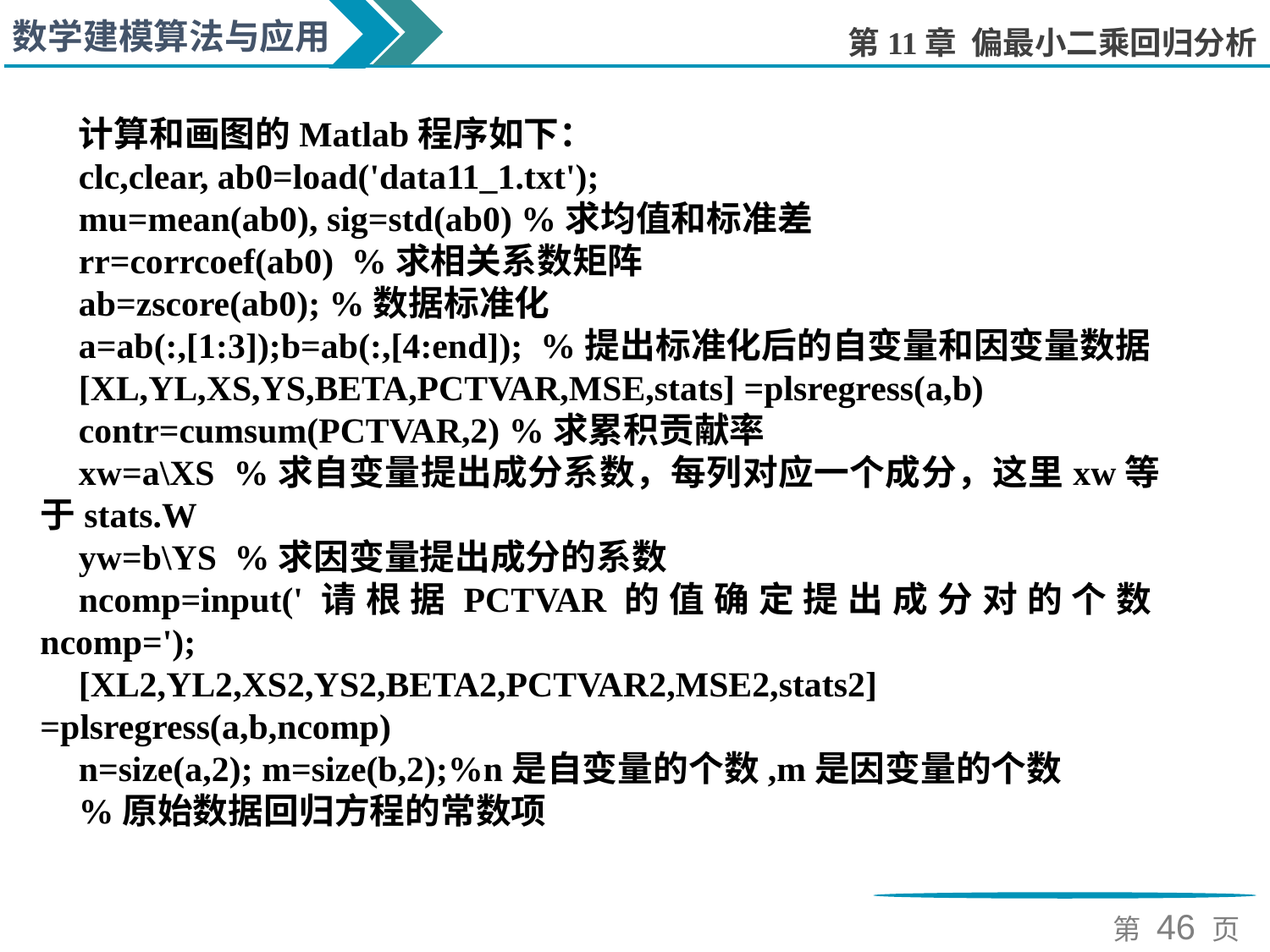

计算和画图的Matlab程序如下：
clc,clear, ab0=load('data11_1.txt');
mu=mean(ab0), sig=std(ab0) %求均值和标准差
rr=corrcoef(ab0)  %求相关系数矩阵
ab=zscore(ab0); %数据标准化
a=ab(:,[1:3]);b=ab(:,[4:end]);  %提出标准化后的自变量和因变量数据
[XL,YL,XS,YS,BETA,PCTVAR,MSE,stats] =plsregress(a,b)
contr=cumsum(PCTVAR,2) %求累积贡献率
xw=a\XS  %求自变量提出成分系数，每列对应一个成分，这里xw等于stats.W
yw=b\YS  %求因变量提出成分的系数
ncomp=input('请根据PCTVAR的值确定提出成分对的个数ncomp=');
[XL2,YL2,XS2,YS2,BETA2,PCTVAR2,MSE2,stats2] =plsregress(a,b,ncomp)
n=size(a,2); m=size(b,2);%n是自变量的个数,m是因变量的个数
%原始数据回归方程的常数项